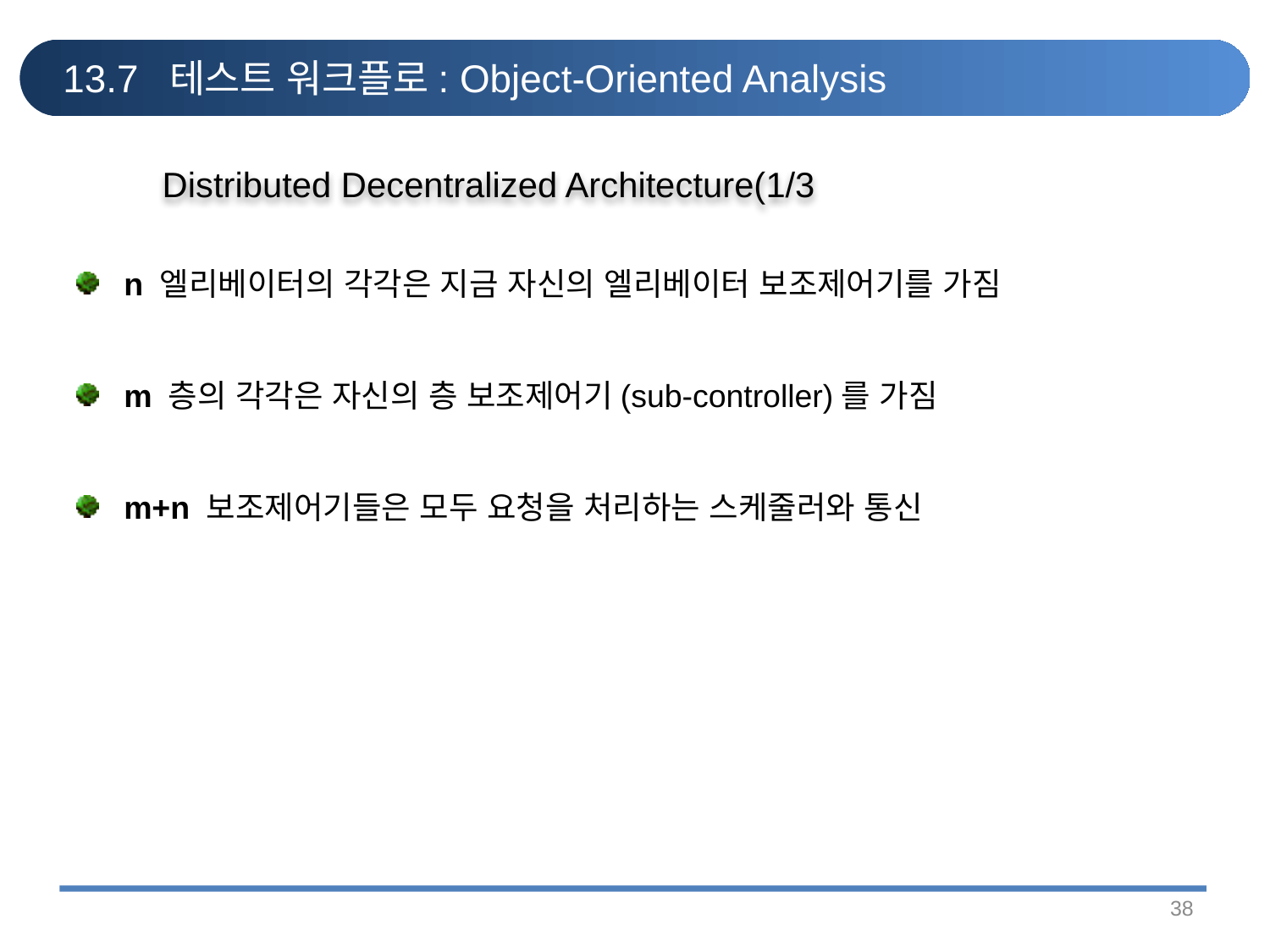

# 13.7  테스트 워크플로: Object-Oriented Analysis
Distributed Decentralized Architecture(1/3
n 엘리베이터의 각각은 지금 자신의 엘리베이터 보조제어기를 가짐

m 층의 각각은 자신의 층 보조제어기(sub-controller)를 가짐

m+n 보조제어기들은 모두 요청을 처리하는 스케줄러와 통신
38